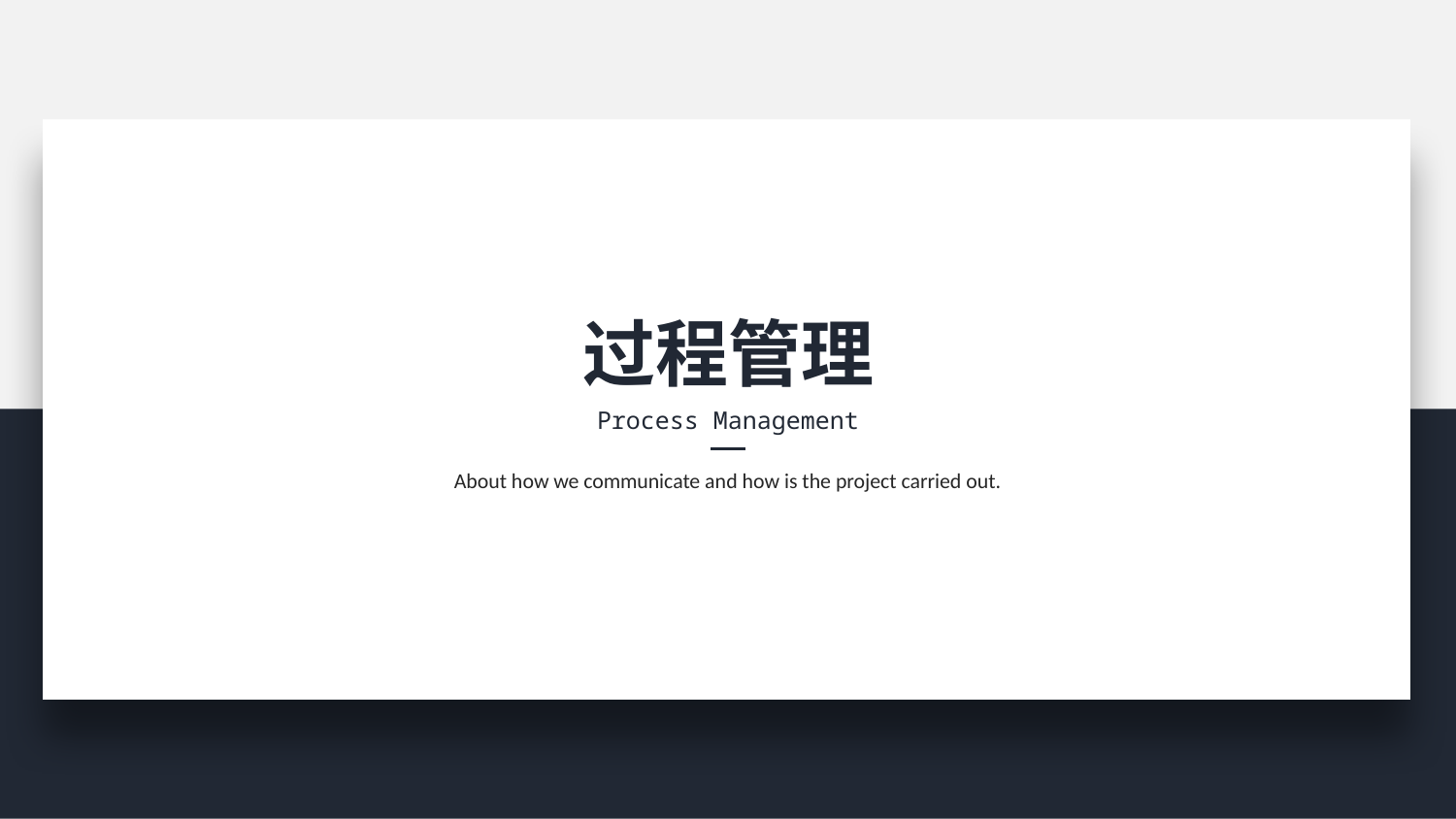

过程管理
Process Management
About how we communicate and how is the project carried out.